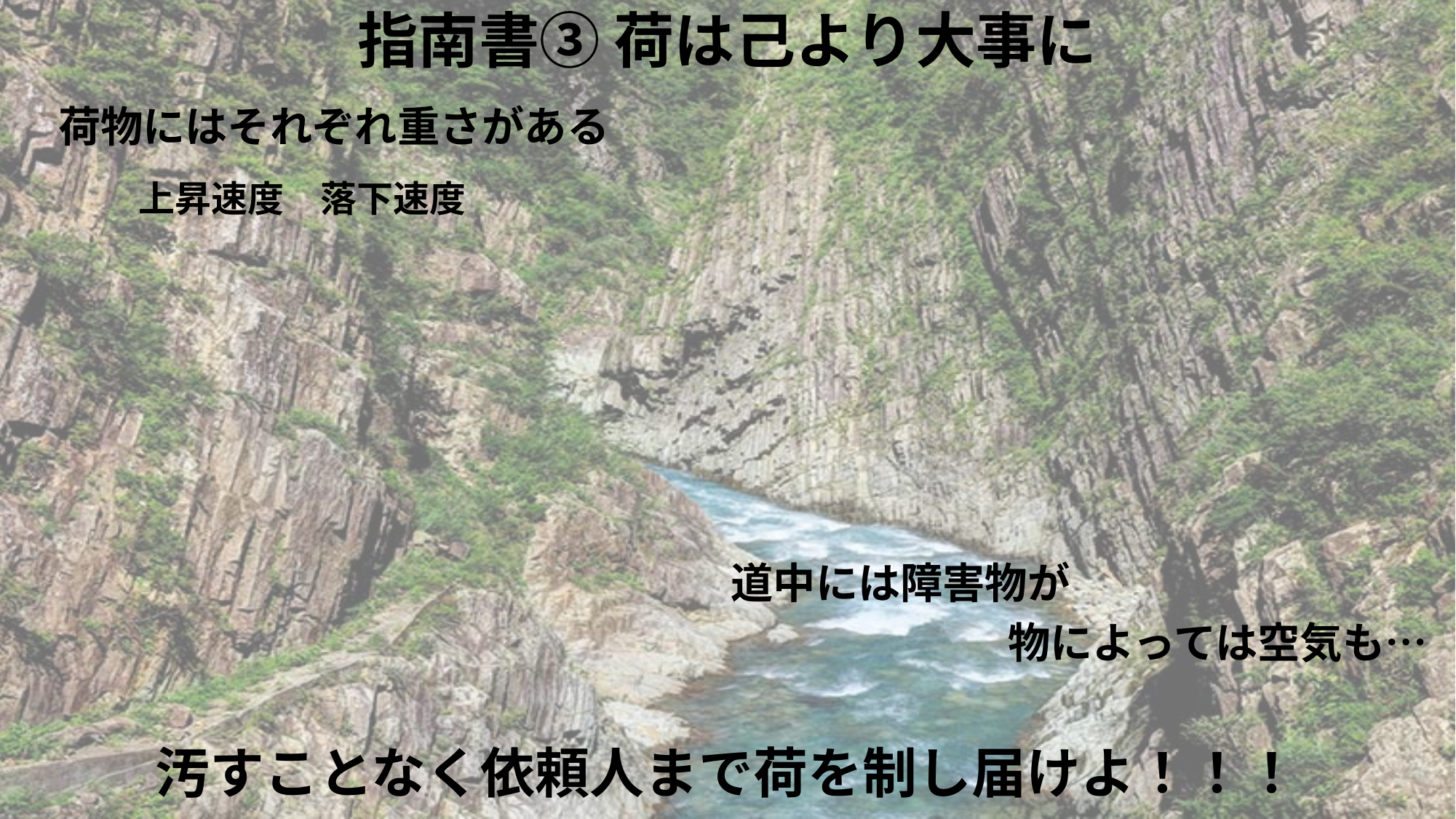

指南書③ 荷は己より大事に
荷物にはそれぞれ重さがある
上昇速度　落下速度
道中には障害物が
物によっては空気も…
汚すことなく依頼人まで荷を制し届けよ！！！